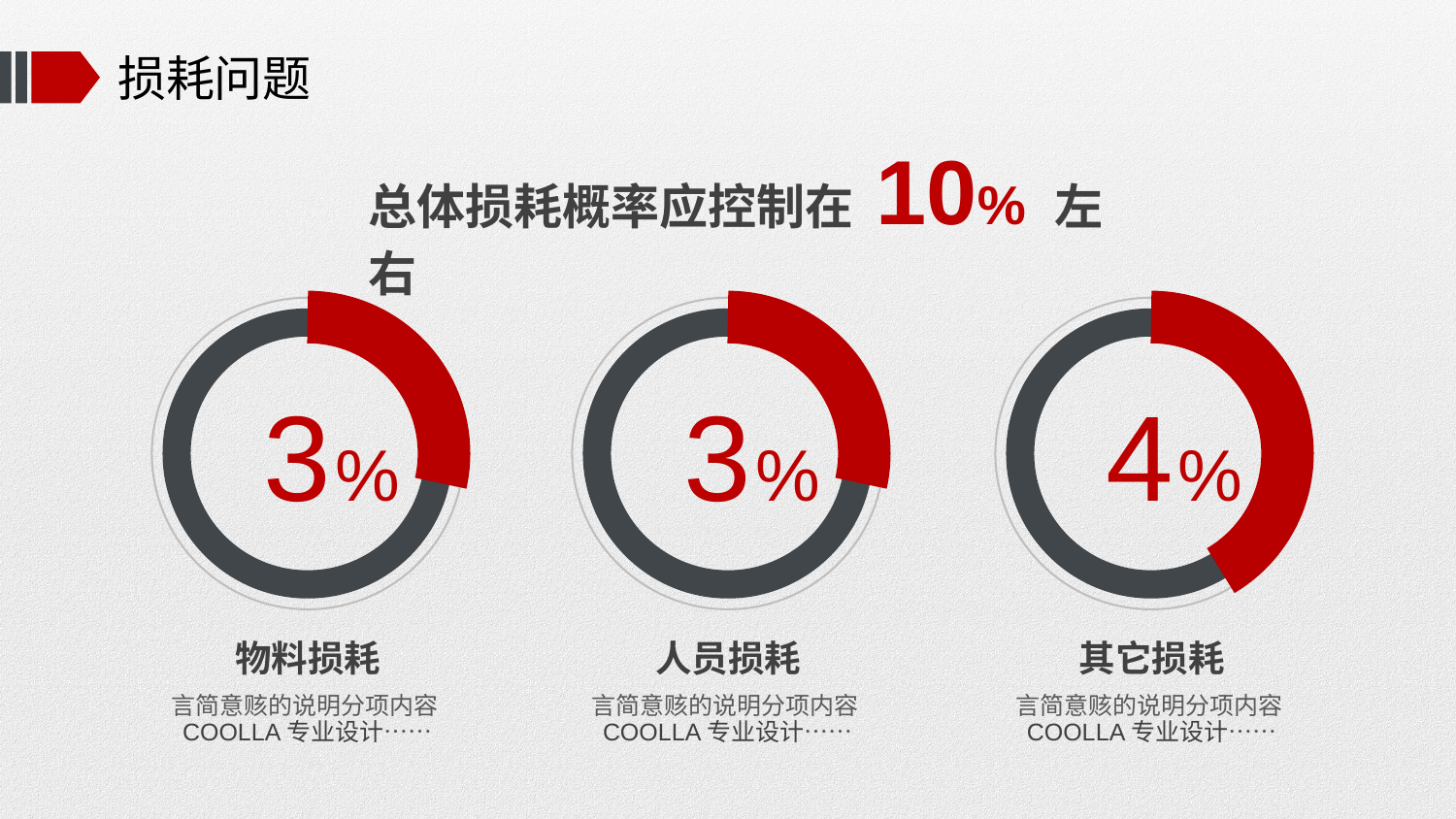

# 损耗问题
总体损耗概率应控制在 10% 左右

3%
3%
4%
物料损耗
人员损耗
其它损耗
言简意赅的说明分项内容COOLLA专业设计……
言简意赅的说明分项内容COOLLA专业设计……
言简意赅的说明分项内容COOLLA专业设计……
浏览更多搜索：COOLLA       技术支持、合作、定制PPT联系QQ:34865632